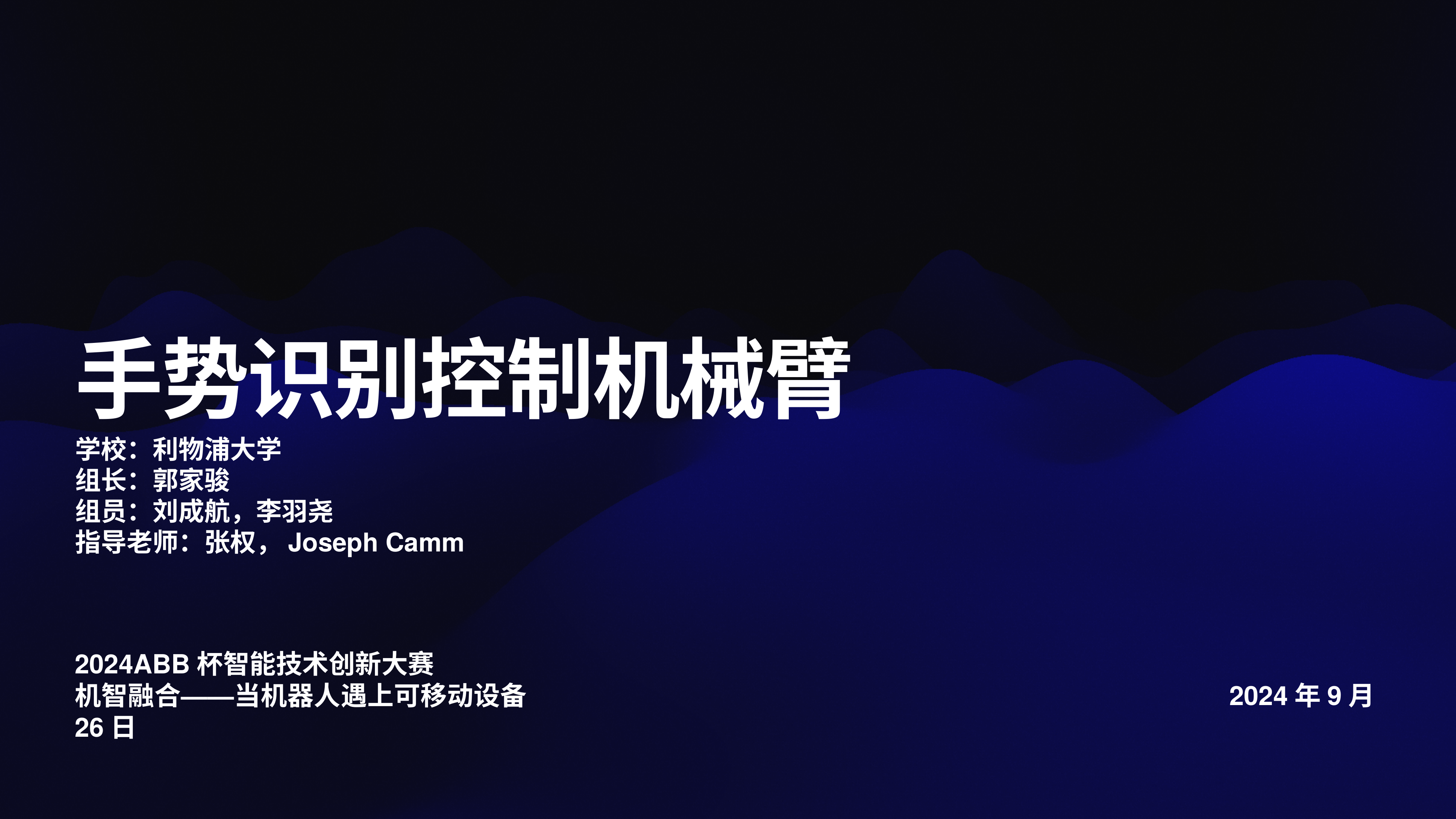

# 手势识别控制机械臂
学校：利物浦大学
组长：郭家骏
组员：刘成航，李羽尧
指导老师：张权，Joseph Camm
2024ABB杯智能技术创新大赛
机智融合——当机器人遇上可移动设备                                                                                            2024年9月26日